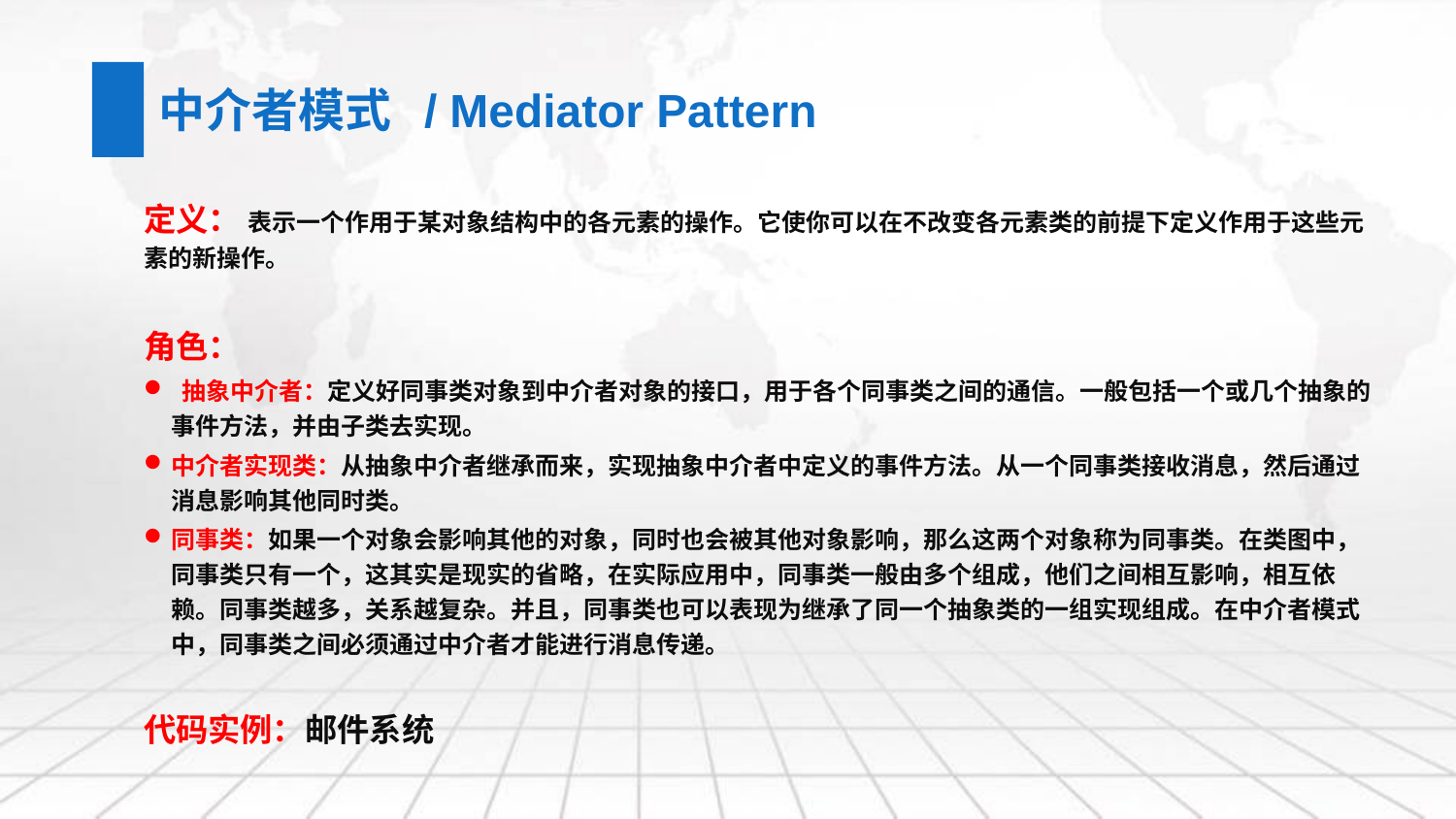

中介者模式  / Mediator Pattern
定义： 表示一个作用于某对象结构中的各元素的操作。它使你可以在不改变各元素类的前提下定义作用于这些元素的新操作。

角色：
 抽象中介者：定义好同事类对象到中介者对象的接口，用于各个同事类之间的通信。一般包括一个或几个抽象的事件方法，并由子类去实现。
中介者实现类：从抽象中介者继承而来，实现抽象中介者中定义的事件方法。从一个同事类接收消息，然后通过消息影响其他同时类。
同事类：如果一个对象会影响其他的对象，同时也会被其他对象影响，那么这两个对象称为同事类。在类图中，同事类只有一个，这其实是现实的省略，在实际应用中，同事类一般由多个组成，他们之间相互影响，相互依赖。同事类越多，关系越复杂。并且，同事类也可以表现为继承了同一个抽象类的一组实现组成。在中介者模式中，同事类之间必须通过中介者才能进行消息传递。

代码实例：邮件系统